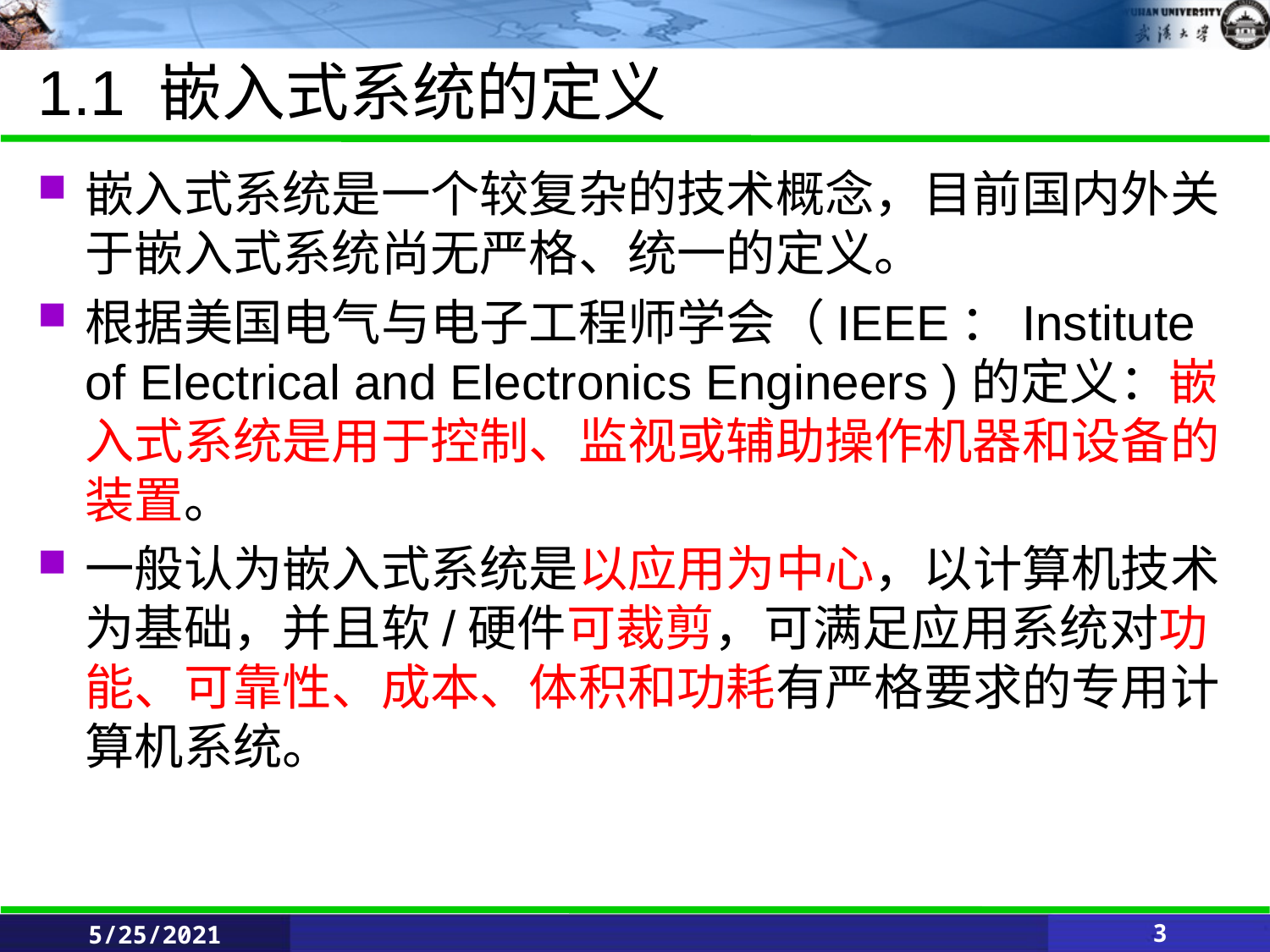

# 1.1 嵌入式系统的定义
嵌入式系统是一个较复杂的技术概念，目前国内外关于嵌入式系统尚无严格、统一的定义。
根据美国电气与电子工程师学会（IEEE：Institute of Electrical and Electronics Engineers )的定义：嵌入式系统是用于控制、监视或辅助操作机器和设备的装置。
一般认为嵌入式系统是以应用为中心，以计算机技术为基础，并且软/硬件可裁剪，可满足应用系统对功能、可靠性、成本、体积和功耗有严格要求的专用计算机系统。
5/25/2021

3